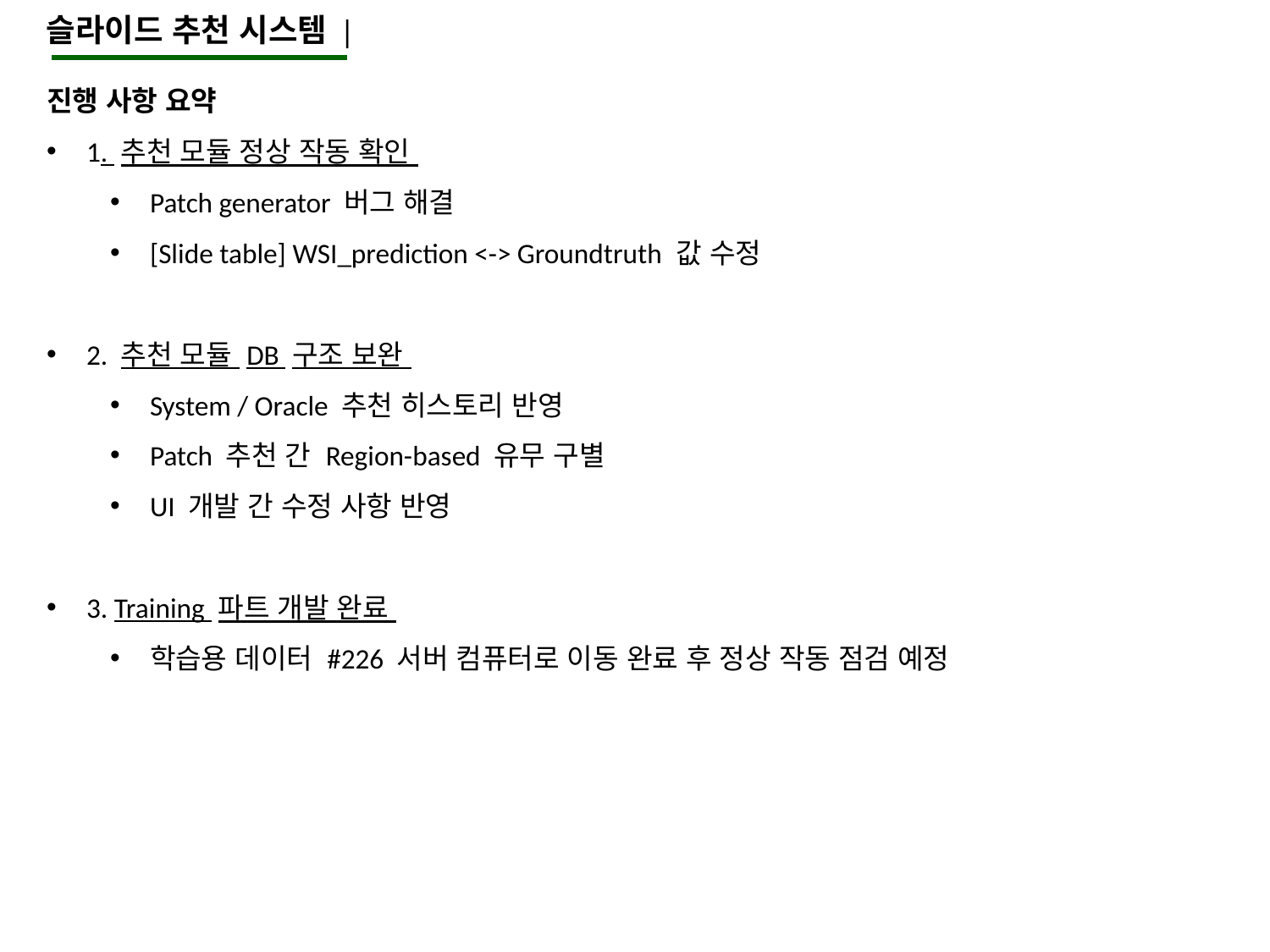

슬라이드 추천 시스템 |
진행 사항 요약
1. 추천 모듈 정상 작동 확인
Patch generator 버그 해결
[Slide table] WSI_prediction <-> Groundtruth 값 수정

2. 추천 모듈 DB 구조 보완
System / Oracle 추천 히스토리 반영
Patch 추천 간 Region-based 유무 구별
UI 개발 간 수정 사항 반영

3. Training 파트 개발 완료
학습용 데이터 #226 서버 컴퓨터로 이동 완료 후 정상 작동 점검 예정